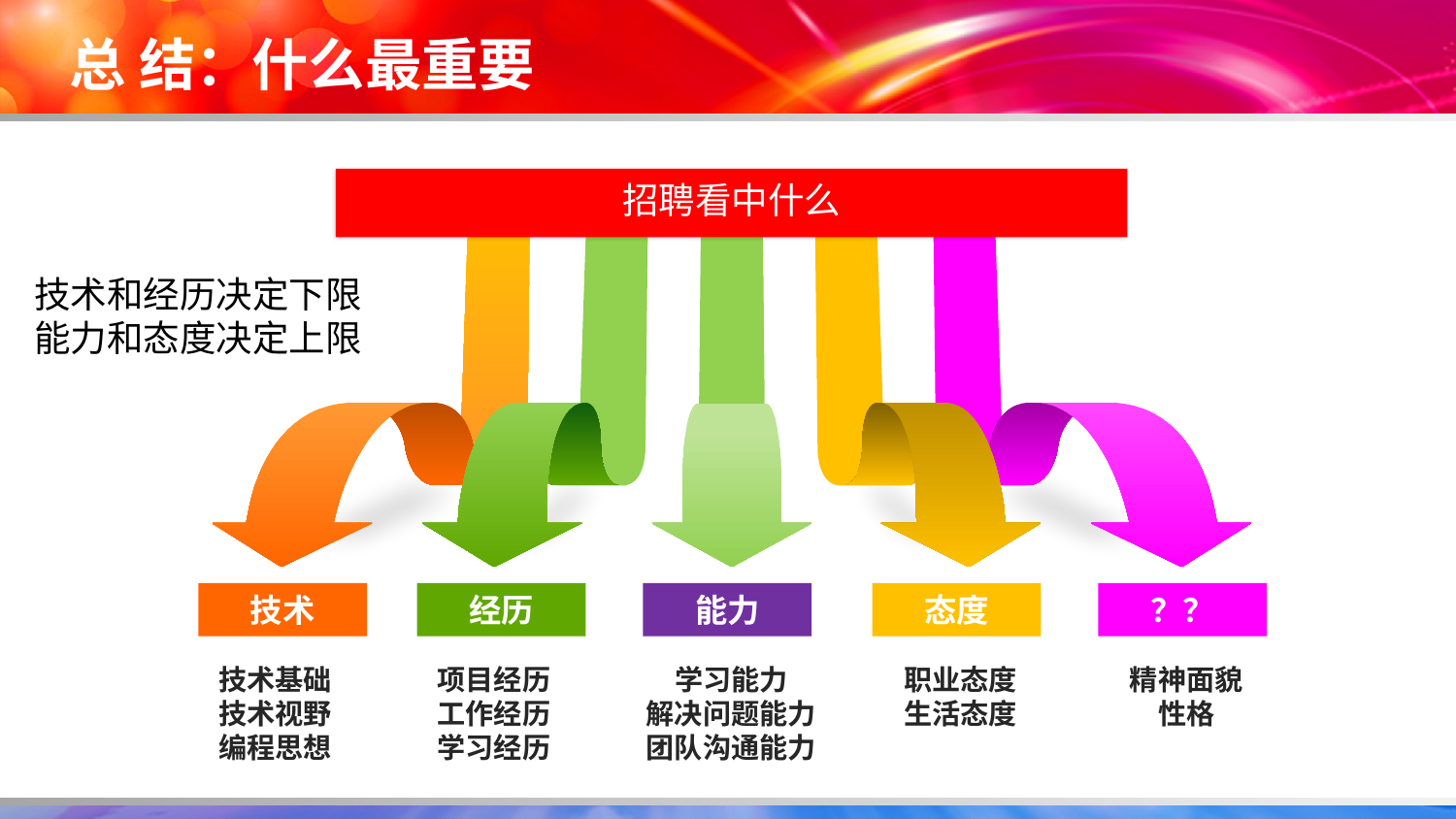

总 结：什么最重要
招聘看中什么

技术和经历决定下限
能力和态度决定上限
技术
经历
能力
态度
？？
技术基础
技术视野
编程思想
项目经历
工作经历
学习经历
学习能力
解决问题能力
团队沟通能力
职业态度
生活态度
精神面貌
性格